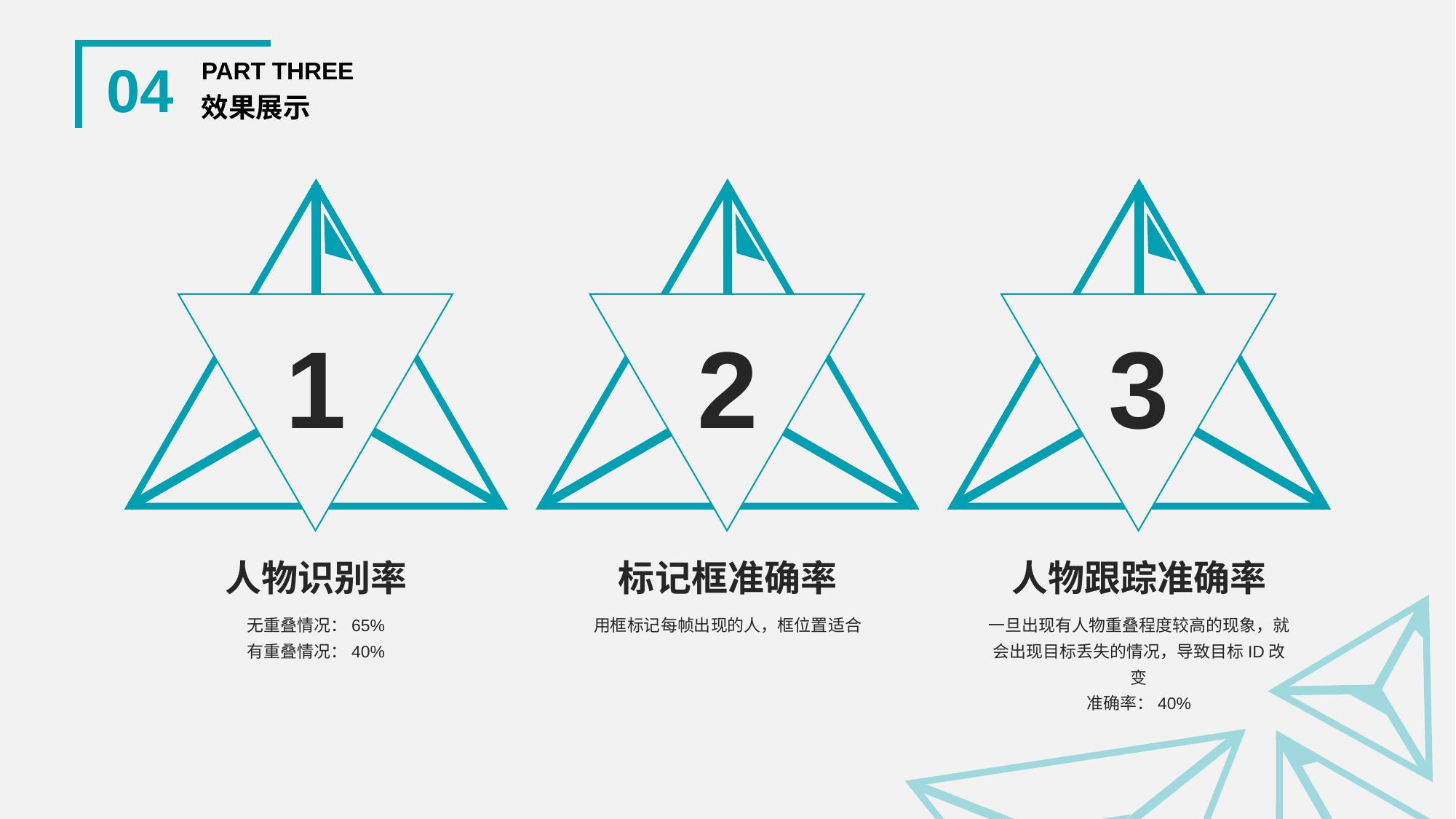

04
PART THREE
效果展示

1

2

3
人物识别率
标记框准确率
人物跟踪准确率
无重叠情况：65%
有重叠情况：40%
用框标记每帧出现的人，框位置适合
一旦出现有人物重叠程度较高的现象，就会出现目标丢失的情况，导致目标ID改变
准确率：40%